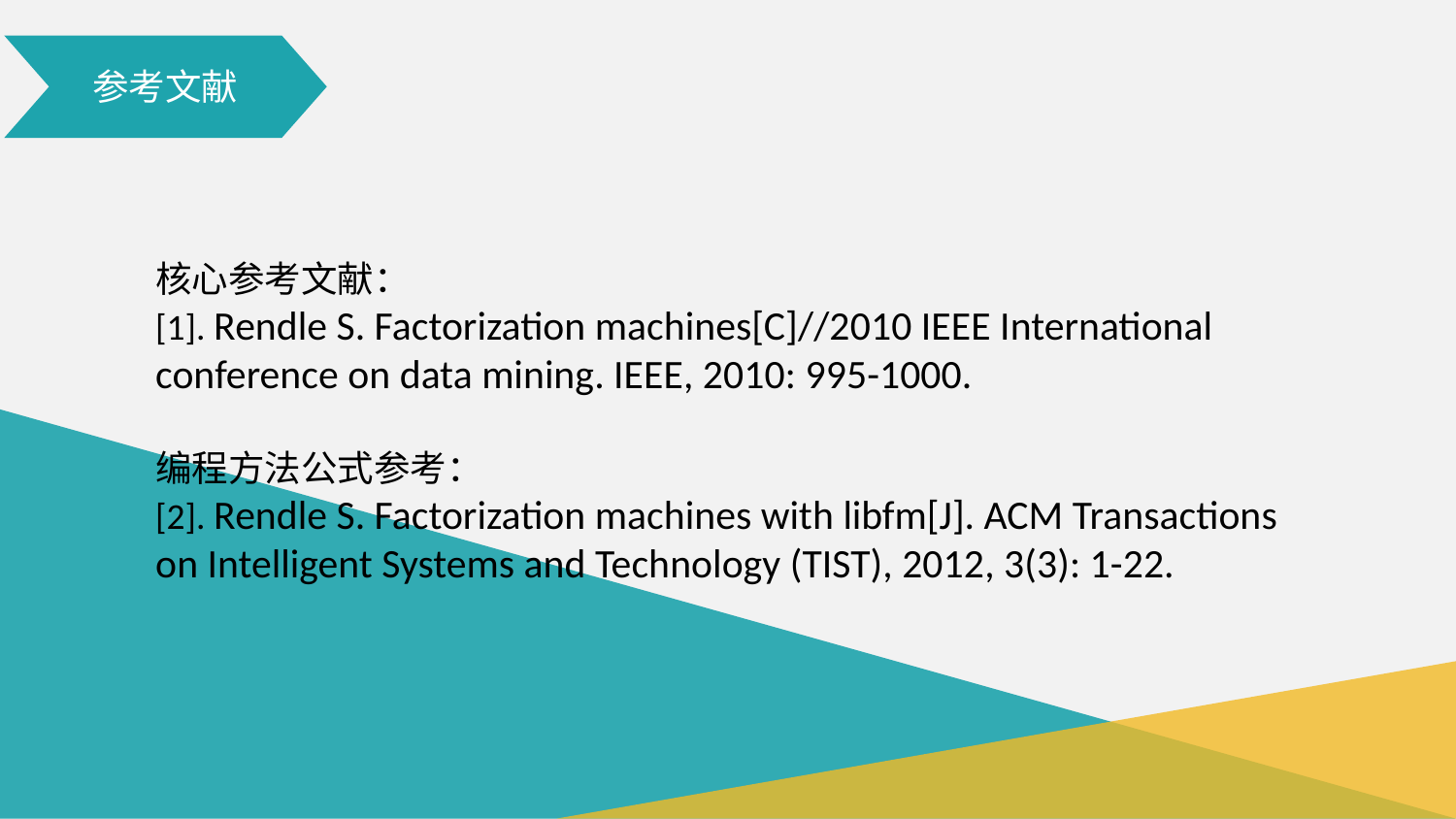

参考文献
核心参考文献：
[1]. Rendle S. Factorization machines[C]//2010 IEEE International conference on data mining. IEEE, 2010: 995-1000.

编程方法公式参考：
[2]. Rendle S. Factorization machines with libfm[J]. ACM Transactions on Intelligent Systems and Technology (TIST), 2012, 3(3): 1-22.